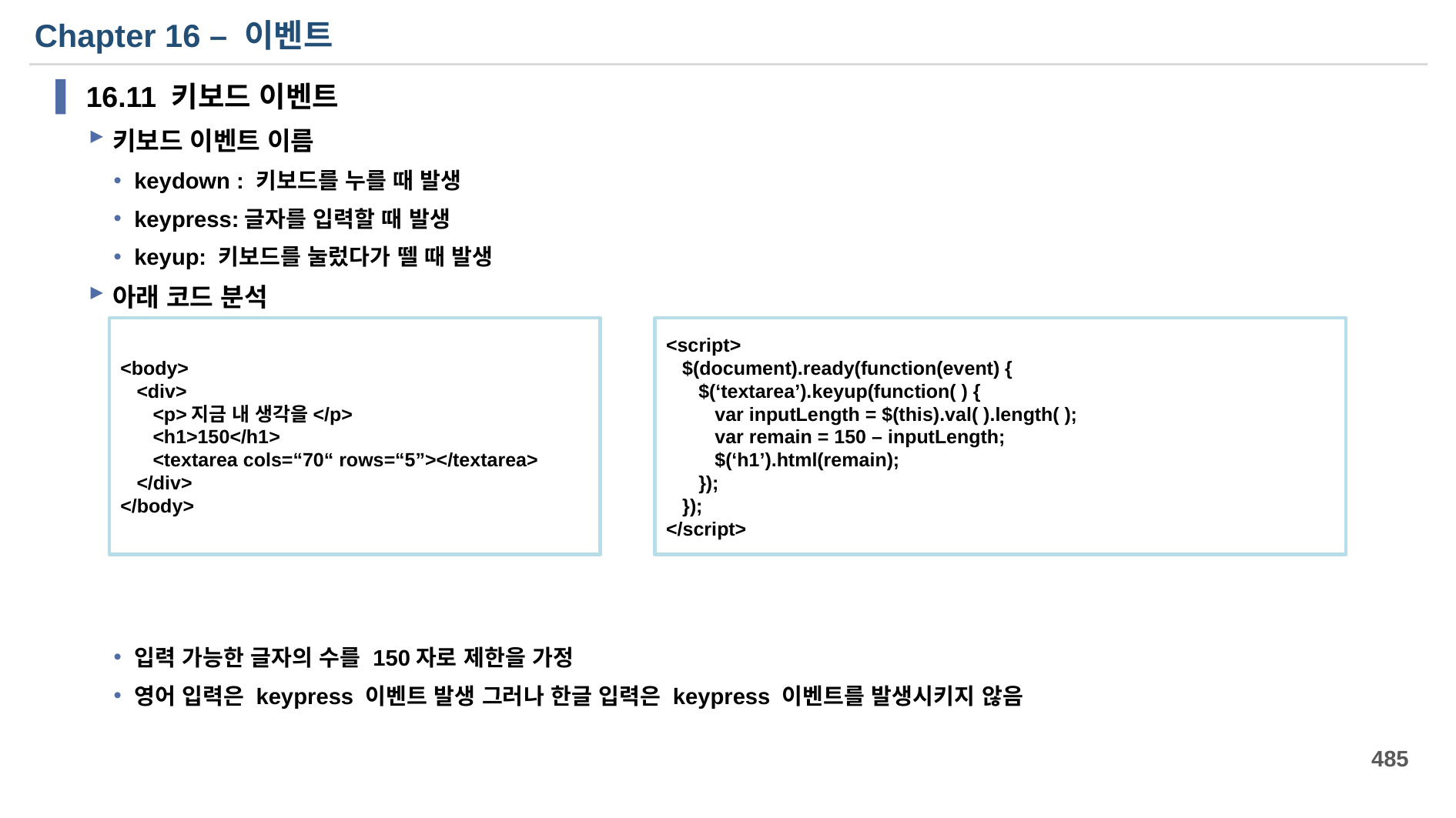

# Chapter 16 – 이벤트
16.11 키보드 이벤트
키보드 이벤트 이름
keydown : 키보드를 누를 때 발생
keypress:글자를 입력할 때 발생
keyup: 키보드를 눌렀다가 뗄 때 발생
아래 코드 분석

입력 가능한 글자의 수를 150자로 제한을 가정
영어 입력은 keypress 이벤트 발생 그러나 한글 입력은 keypress 이벤트를 발생시키지 않음
<body>
   <div>
      <p>지금 내 생각을</p>
      <h1>150</h1>
      <textarea cols=“70“ rows=“5”></textarea>
   </div>
</body>
<script>
   $(document).ready(function(event) {
      $(‘textarea’).keyup(function( ) {
         var inputLength = $(this).val( ).length( );
         var remain = 150 – inputLength;
         $(‘h1’).html(remain);
      });
   });
</script>
485